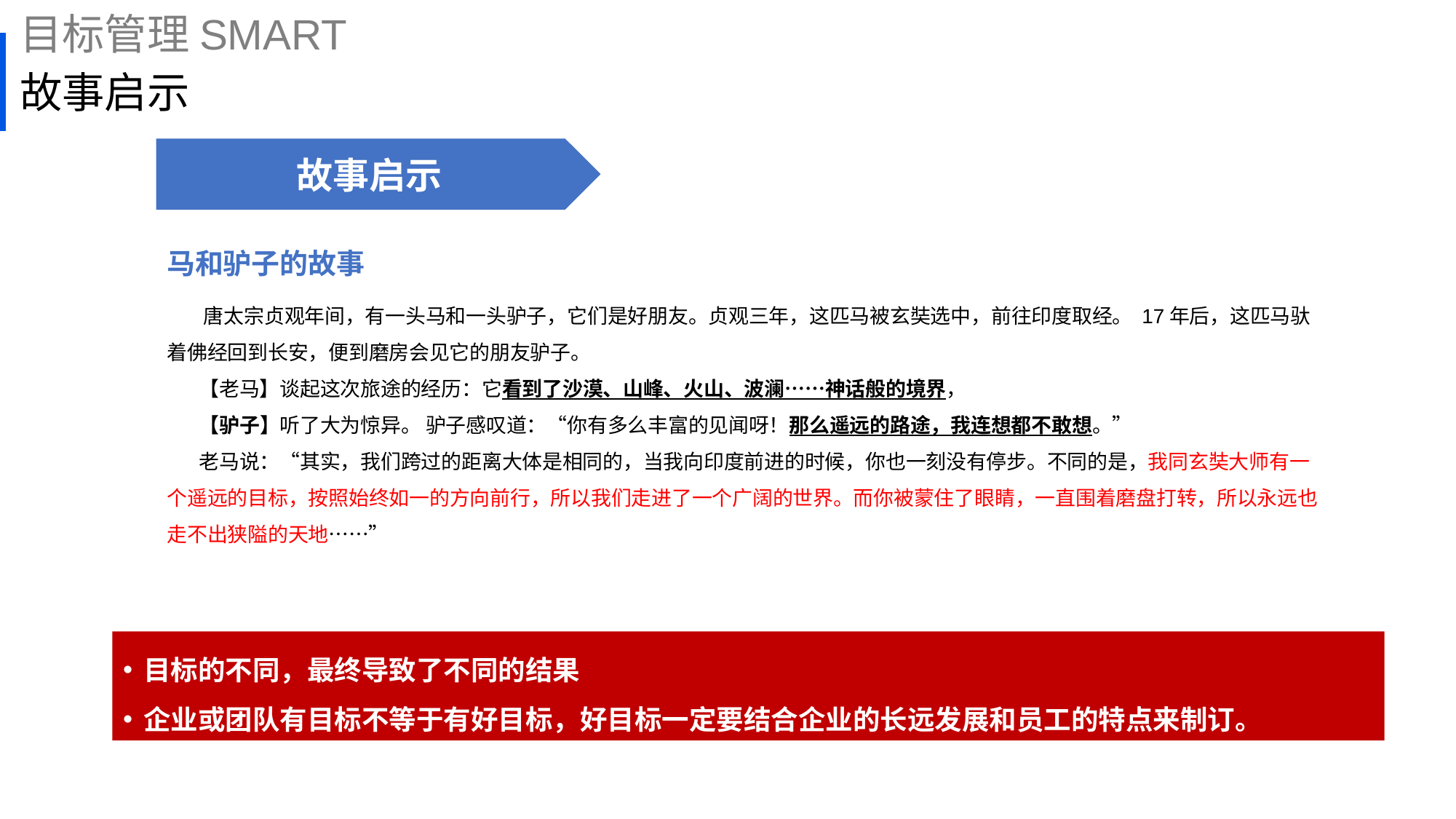

目标管理SMART
# 故事启示
故事启示
马和驴子的故事
       唐太宗贞观年间，有一头马和一头驴子，它们是好朋友。贞观三年，这匹马被玄奘选中，前往印度取经。 17年后，这匹马驮着佛经回到长安，便到磨房会见它的朋友驴子。
      【老马】谈起这次旅途的经历：它看到了沙漠、山峰、火山、波澜……神话般的境界，
      【驴子】听了大为惊异。 驴子感叹道：“你有多么丰富的见闻呀！那么遥远的路途，我连想都不敢想。”
      老马说：“其实，我们跨过的距离大体是相同的，当我向印度前进的时候，你也一刻没有停步。不同的是，我同玄奘大师有一个遥远的目标，按照始终如一的方向前行，所以我们走进了一个广阔的世界。而你被蒙住了眼睛，一直围着磨盘打转，所以永远也走不出狭隘的天地……”
目标的不同，最终导致了不同的结果
企业或团队有目标不等于有好目标，好目标一定要结合企业的长远发展和员工的特点来制订。